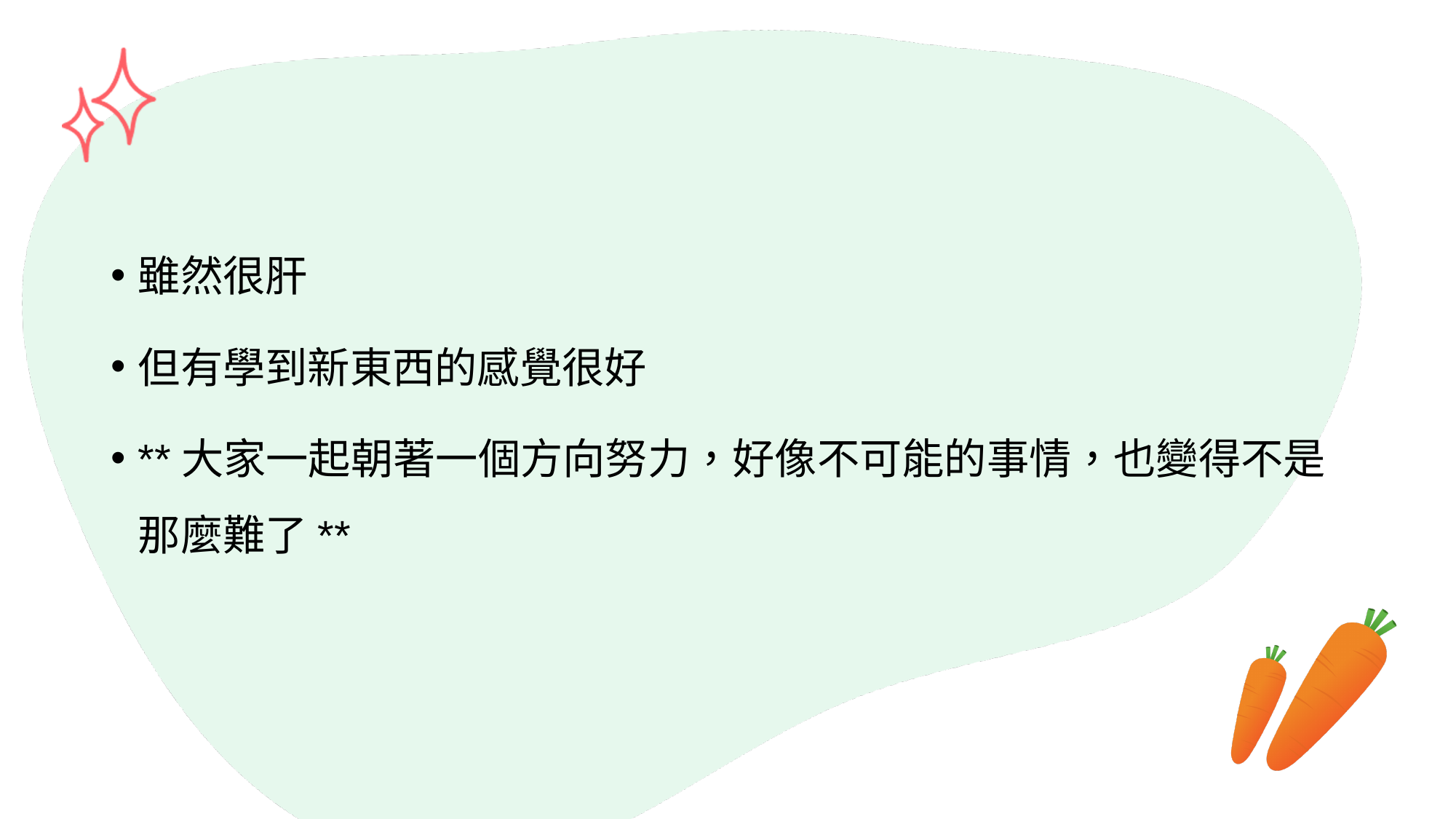

#
雖然很肝
但有學到新東西的感覺很好
**大家一起朝著一個方向努力，好像不可能的事情，也變得不是那麼難了**